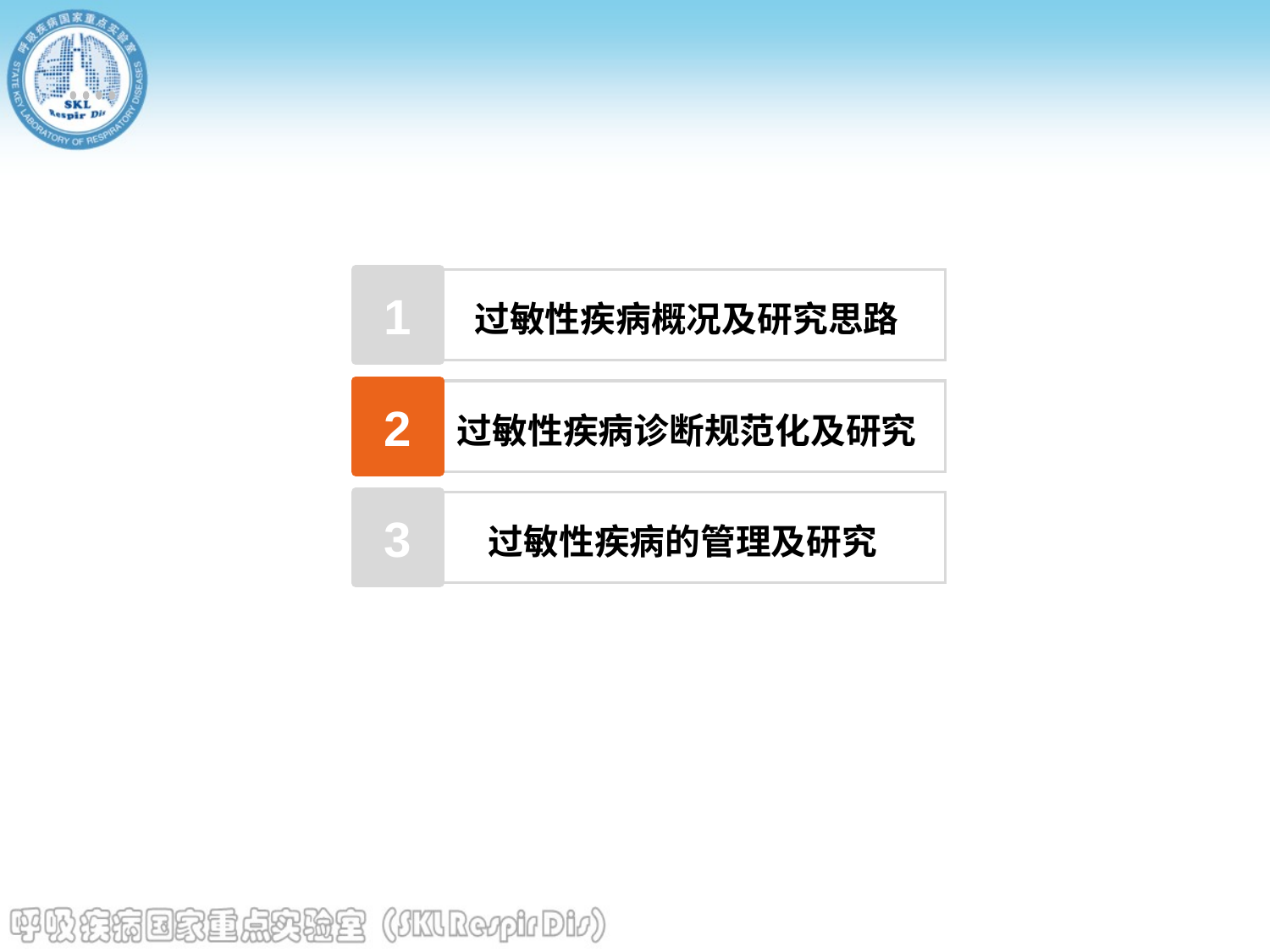

1

过敏性疾病概况及研究思路
2

过敏性疾病诊断规范化及研究
3

过敏性疾病的管理及研究